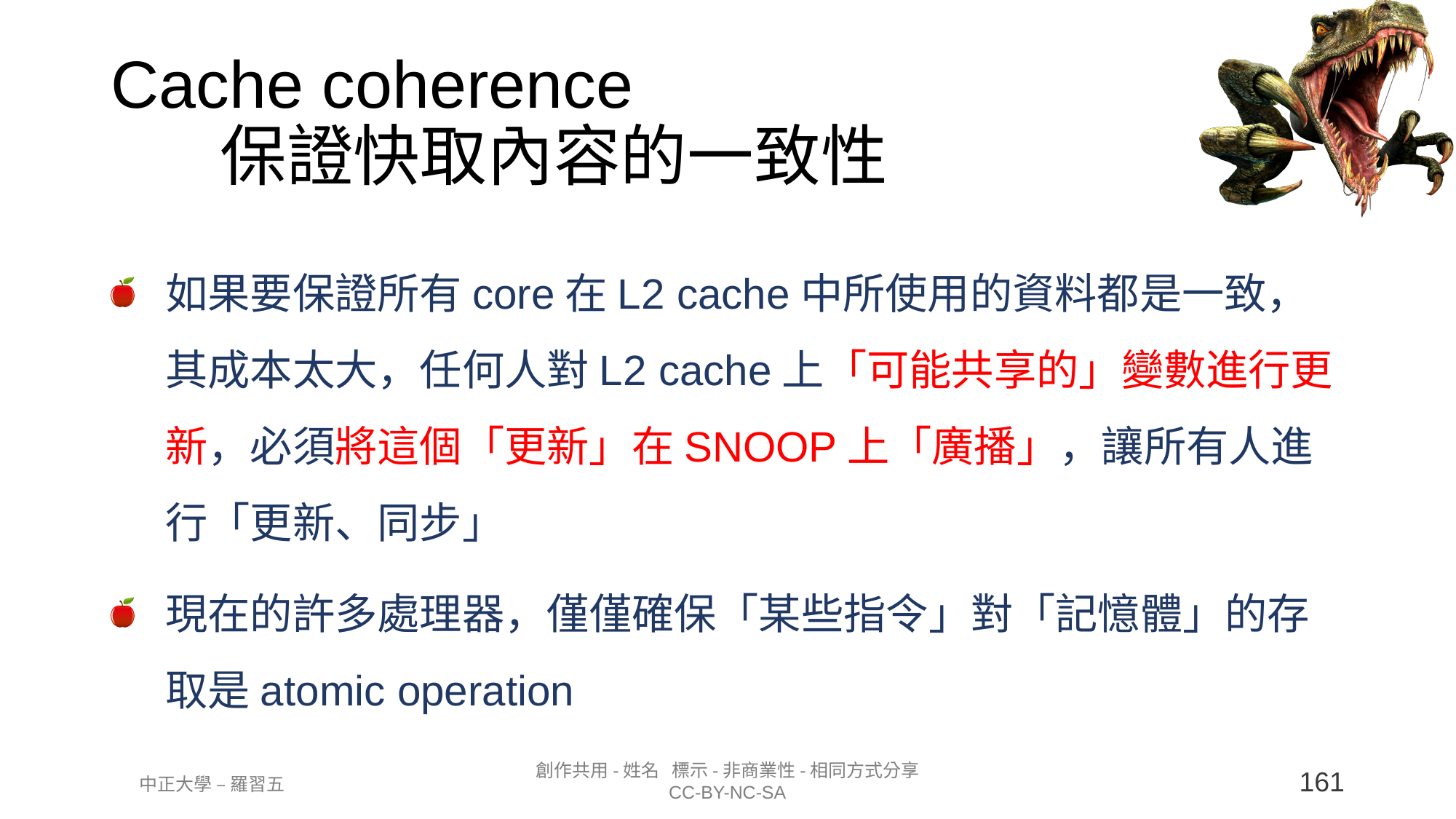

# Cache coherence 保證快取內容的一致性
如果要保證所有core在L2 cache中所使用的資料都是一致，其成本太大，任何人對L2 cache上「可能共享的」變數進行更新，必須將這個「更新」在SNOOP上「廣播」，讓所有人進行「更新、同步」
現在的許多處理器，僅僅確保「某些指令」對「記憶體」的存取是atomic operation